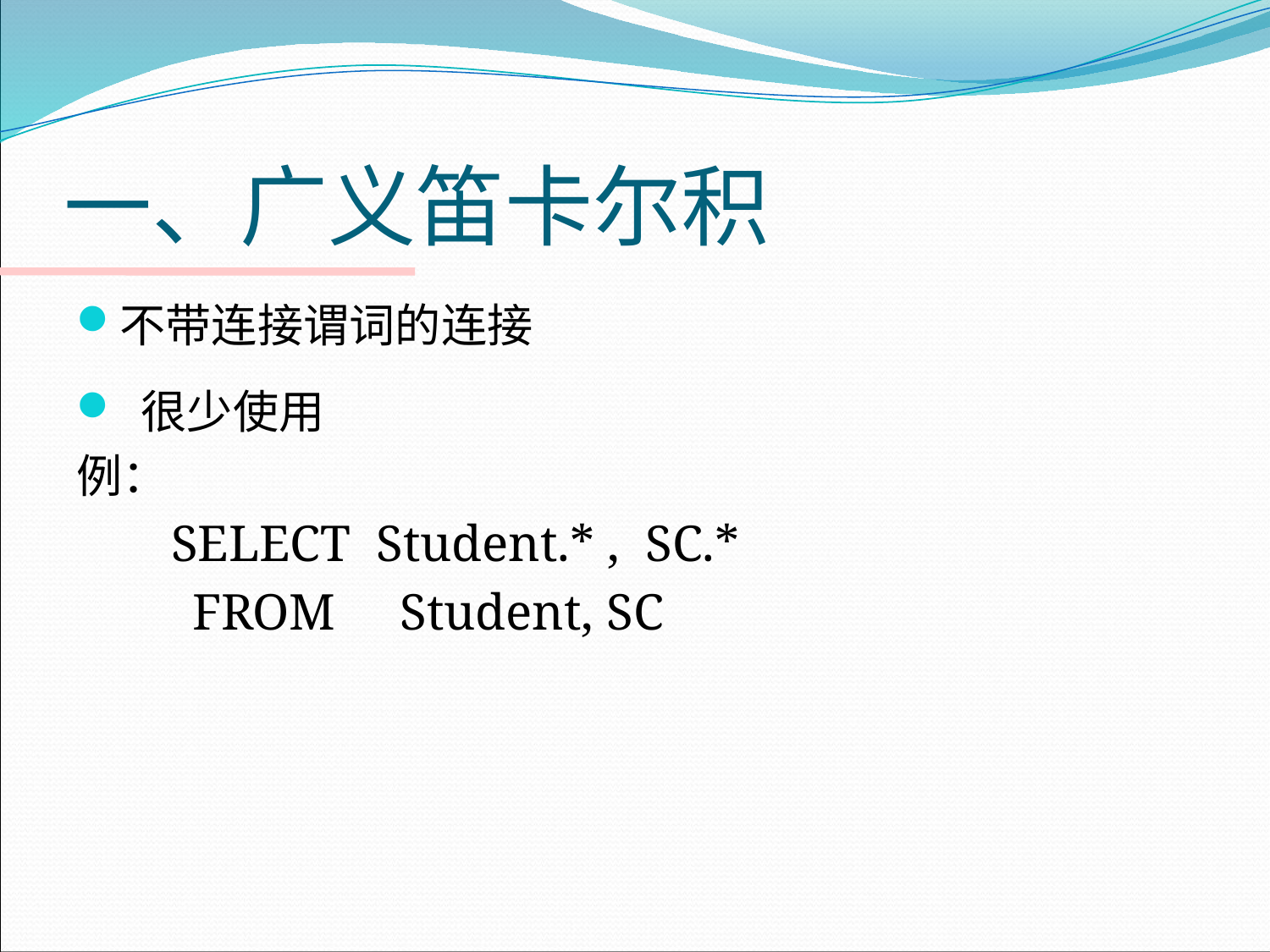

# 一、广义笛卡尔积
不带连接谓词的连接
 很少使用
例：
        SELECT  Student.* ,  SC.*
         FROM     Student, SC

291